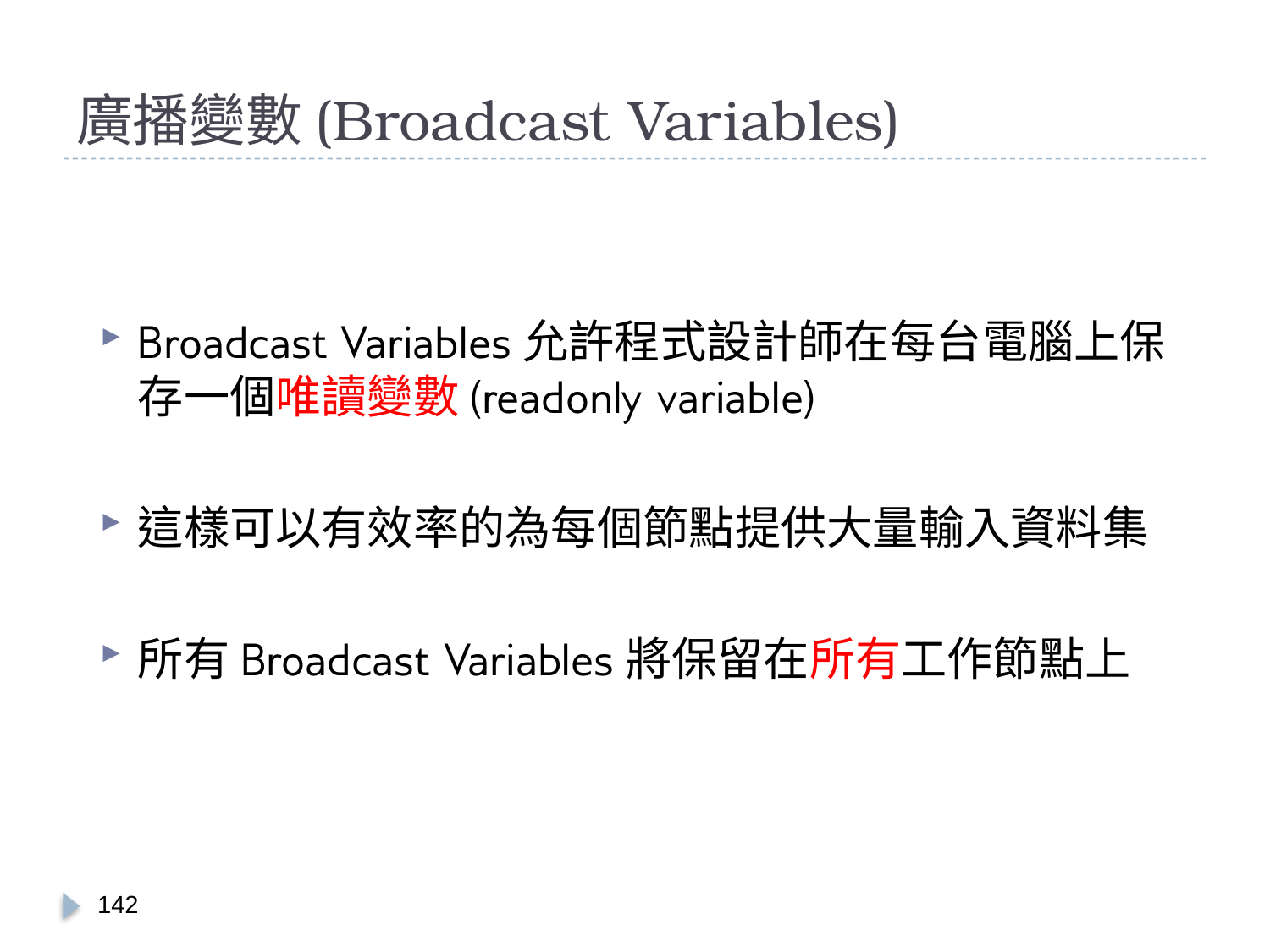

# 廣播變數(Broadcast Variables)
Broadcast Variables允許程式設計師在每台電腦上保存一個唯讀變數(readonly variable)

這樣可以有效率的為每個節點提供大量輸入資料集

所有Broadcast Variables將保留在所有工作節點上
142